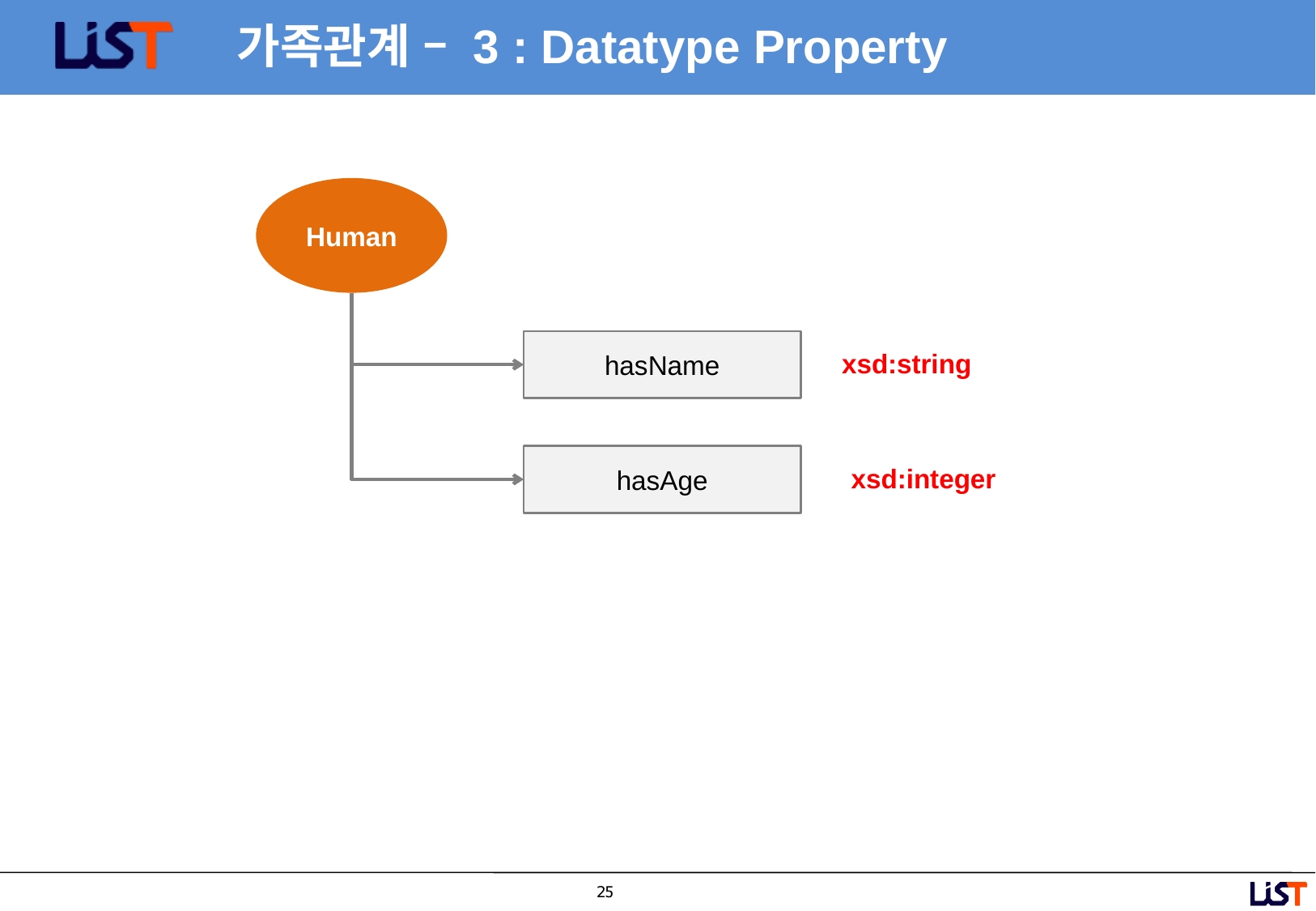

# 가족관계 – 3 : Datatype Property
Human
hasName
xsd:string
hasAge
xsd:integer